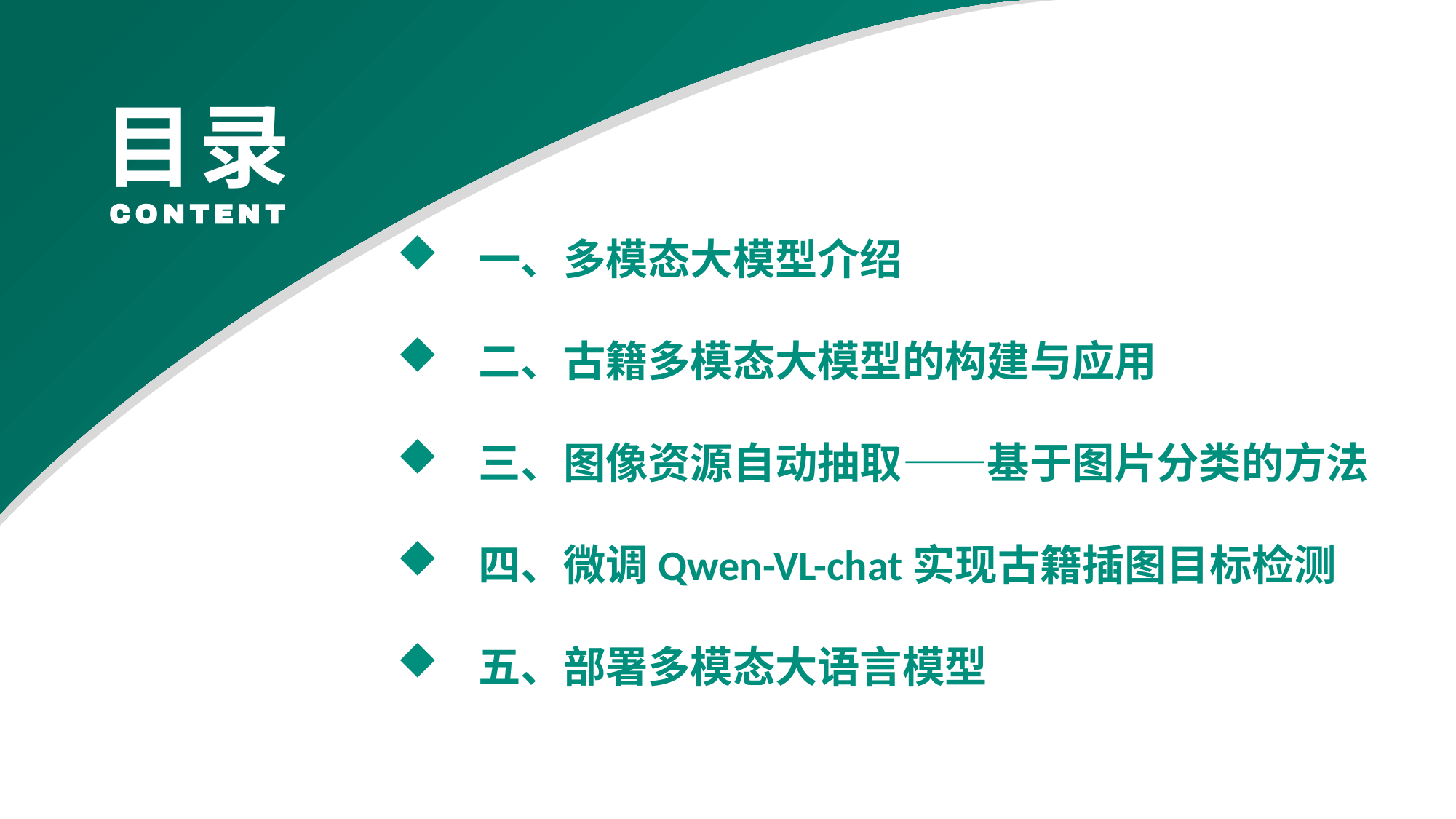

一、多模态大模型介绍
二、古籍多模态大模型的构建与应用
三、图像资源自动抽取——基于图片分类的方法
四、微调Qwen-VL-chat实现古籍插图目标检测
五、部署多模态大语言模型